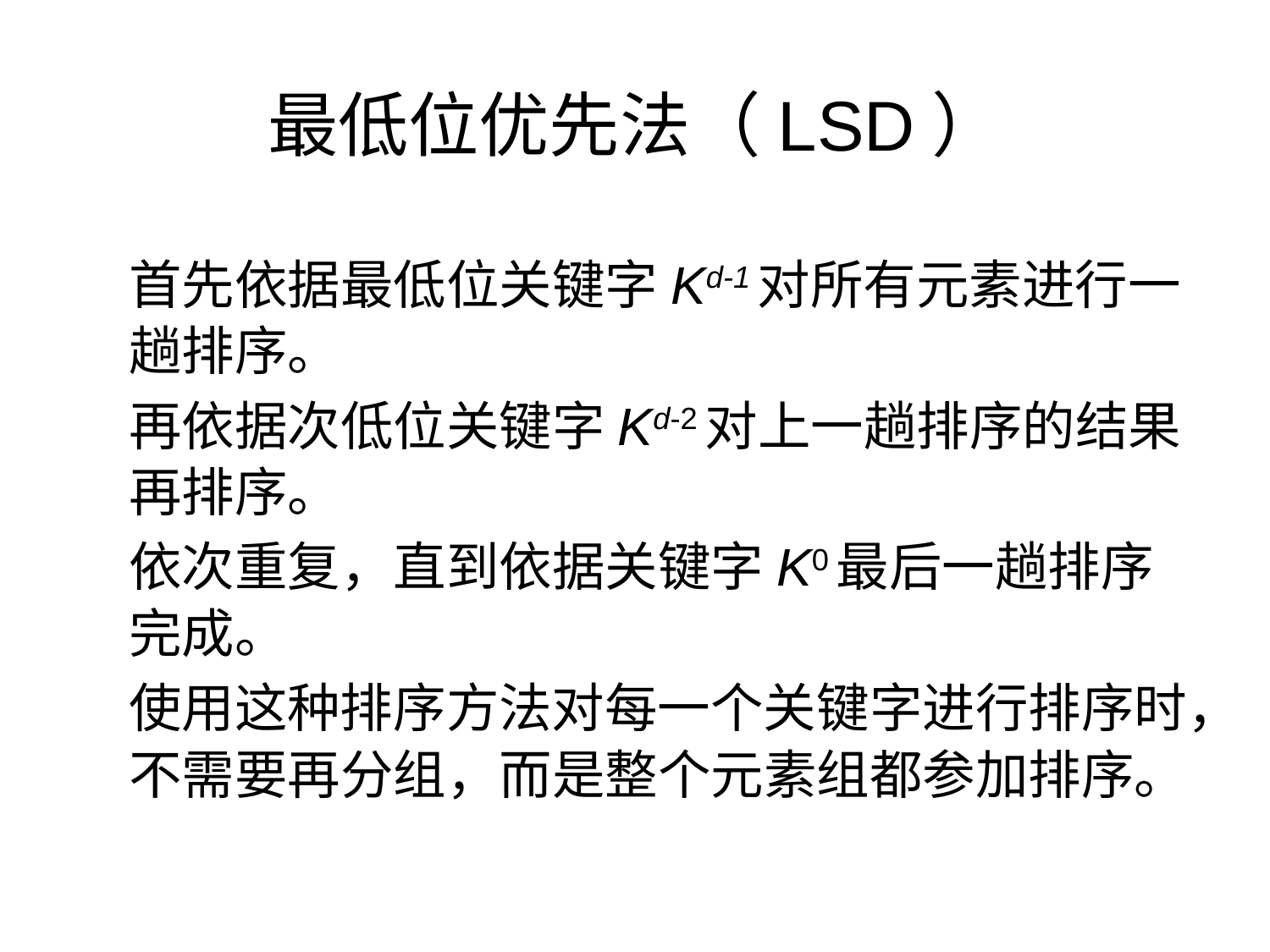

最低位优先法（LSD）

首先依据最低位关键字Kd-1对所有元素进行一趟排序。
再依据次低位关键字Kd-2对上一趟排序的结果再排序。
依次重复，直到依据关键字K0最后一趟排序完成。
使用这种排序方法对每一个关键字进行排序时，不需要再分组，而是整个元素组都参加排序。